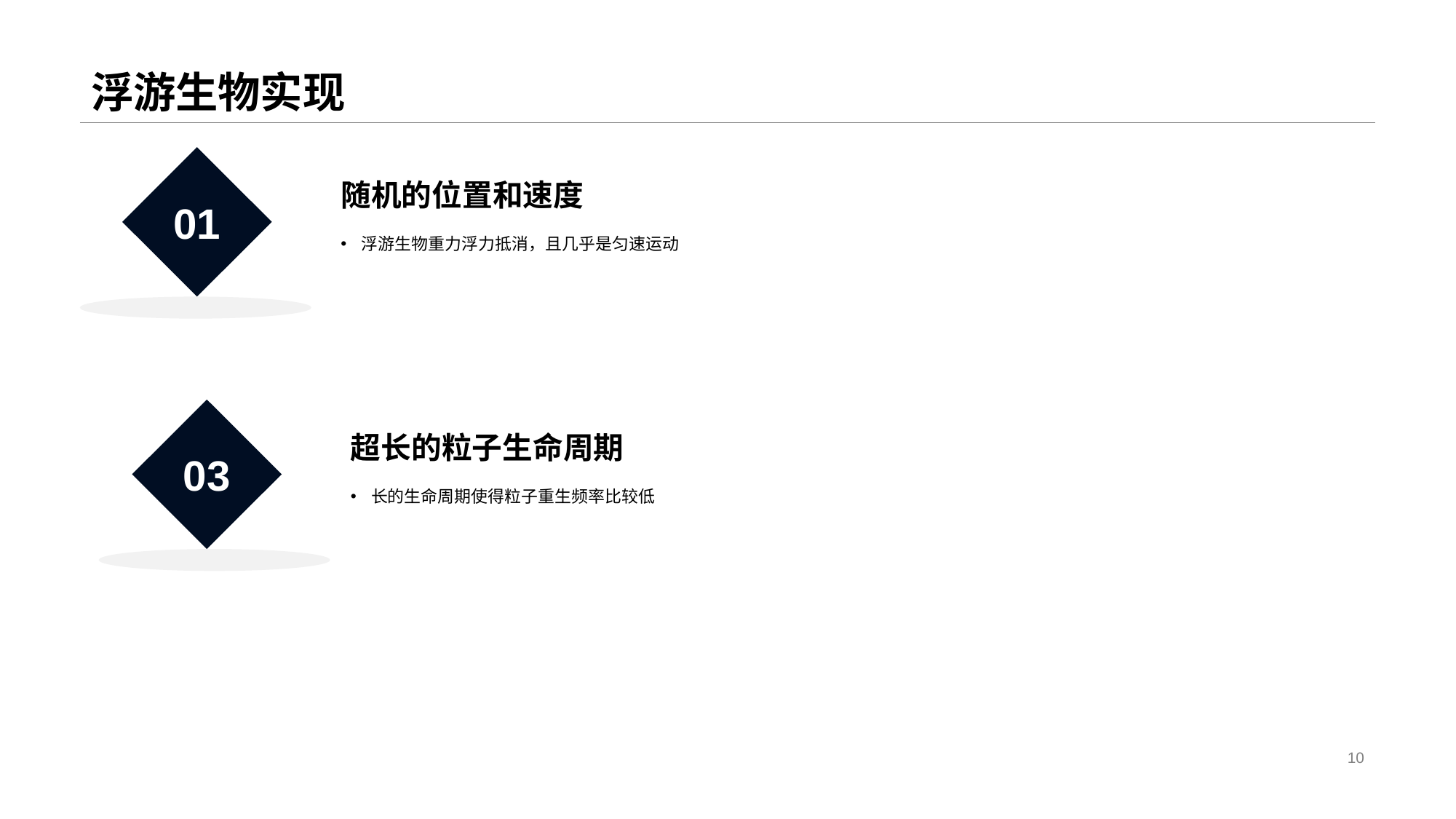

# 浮游生物实现
01

随机的位置和速度
浮游生物重力浮力抵消，且几乎是匀速运动
03

超长的粒子生命周期
长的生命周期使得粒子重生频率比较低
10